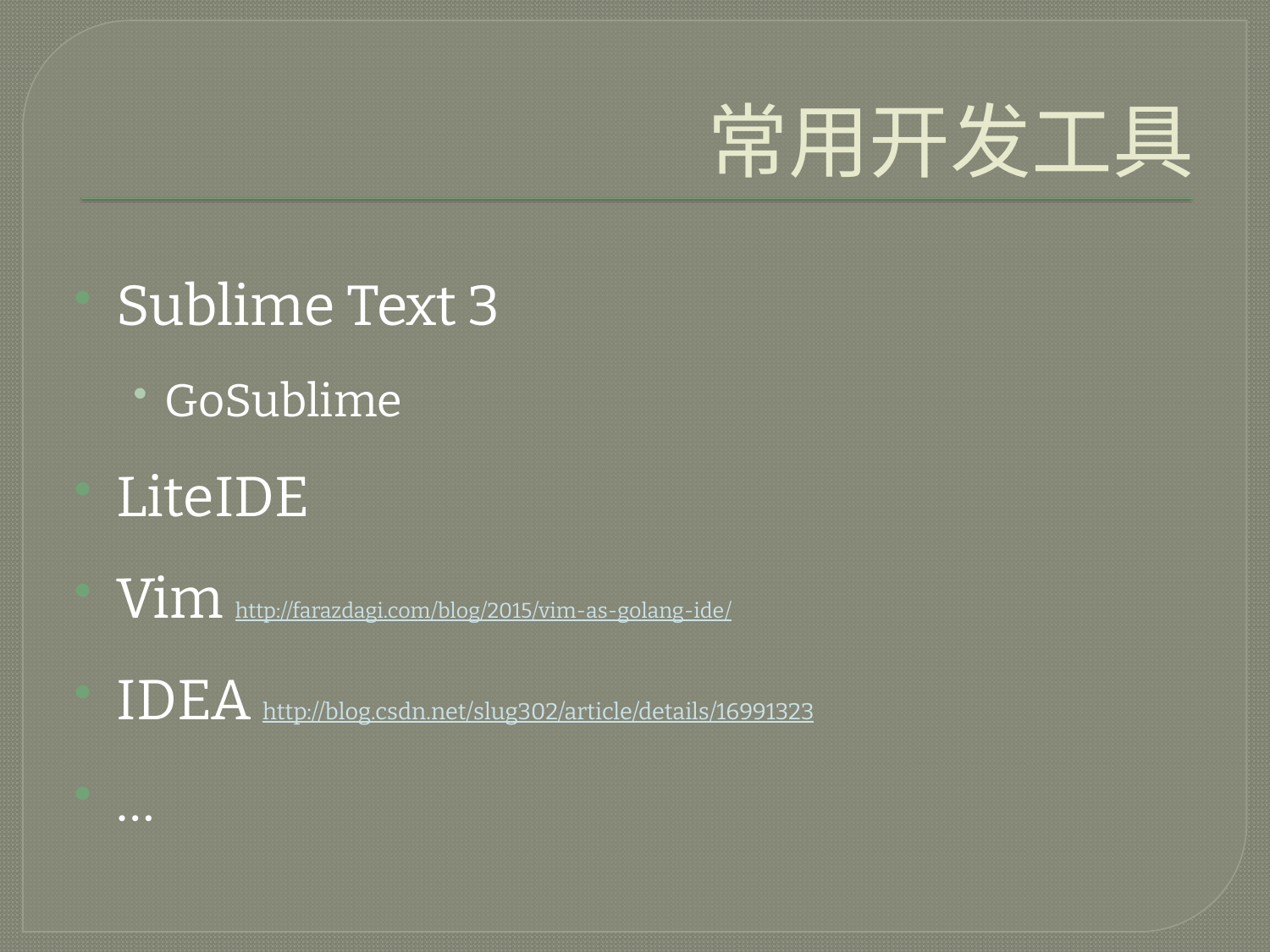

# 常用开发工具
Sublime Text 3
GoSublime
LiteIDE
Vim http://farazdagi.com/blog/2015/vim-as-golang-ide/
IDEA http://blog.csdn.net/slug302/article/details/16991323
…